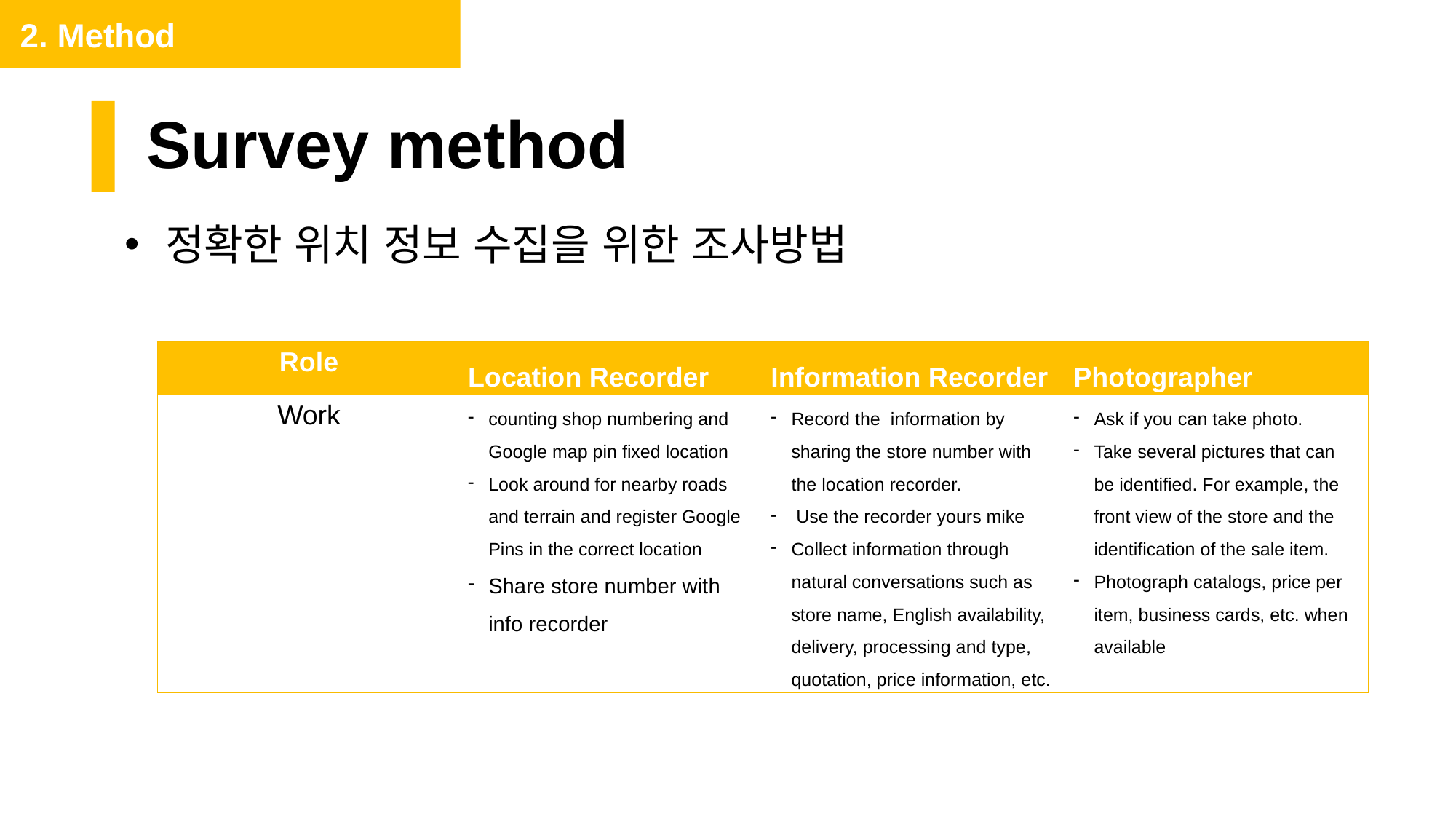

2. Method
# Survey method

정확한 위치 정보 수집을 위한 조사방법
| Role | Location Recorder | Information Recorder | Photographer |
| --- | --- | --- | --- |
| Work | counting shop numbering and Google map pin fixed location Look around for nearby roads and terrain and register Google Pins in the correct location Share store number with info recorder | Record the information by sharing the store number with the location recorder. Use the recorder yours mike Collect information through natural conversations such as store name, English availability, delivery, processing and type, quotation, price information, etc. | Ask if you can take photo. Take several pictures that can be identified. For example, the front view of the store and the identification of the sale item. Photograph catalogs, price per item, business cards, etc. when available |